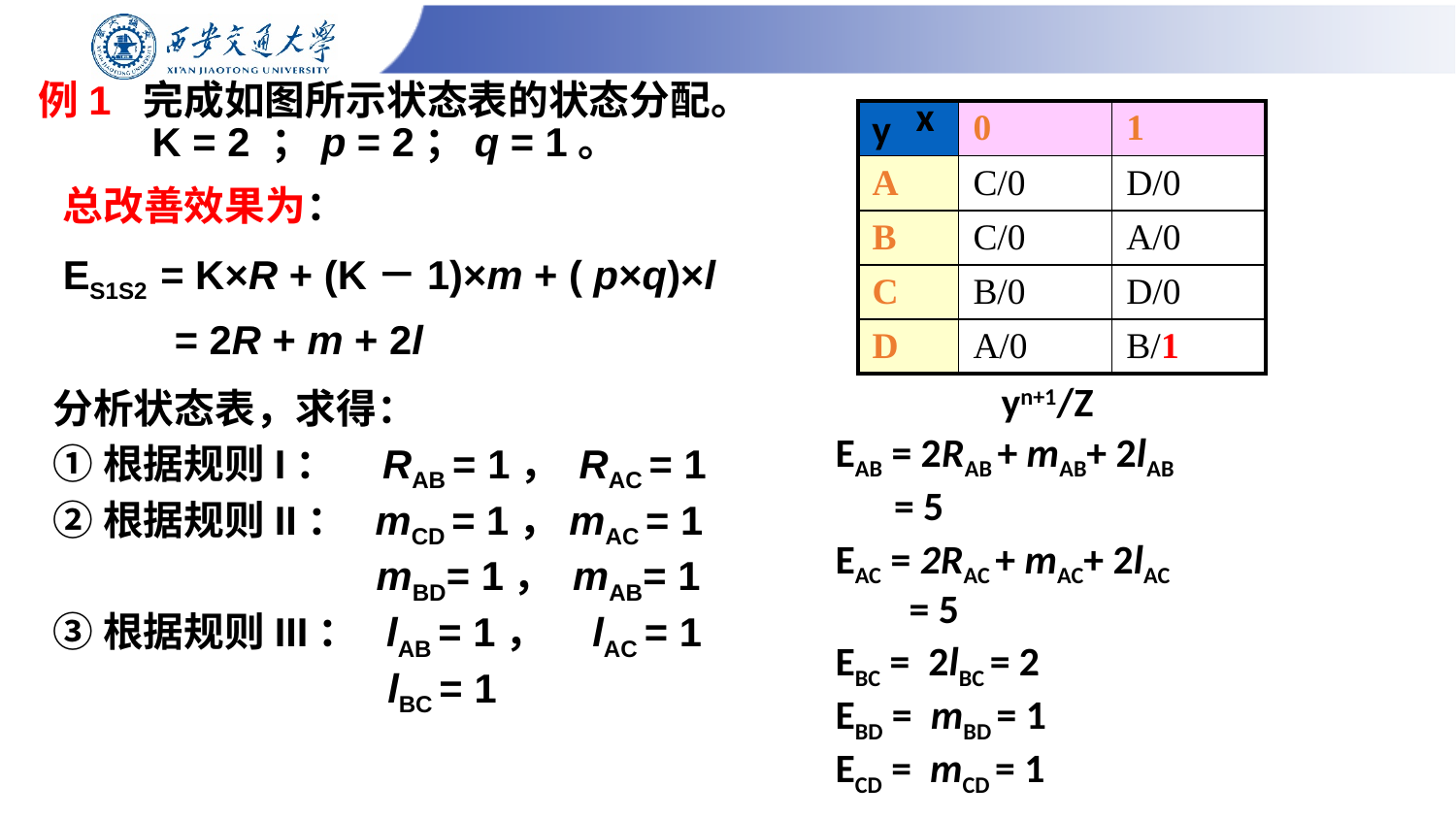

# 例1  完成如图所示状态表的状态分配。
x
y
|  | 0 | 1 |
| --- | --- | --- |
| A | C/0 | D/0 |
| B | C/0 | A/0 |
| C | B/0 | D/0 |
| D | A/0 | B/1 |
        K = 2 ；p = 2；q = 1。
总改善效果为：
ES1S2  = K×R + (K－1)×m + ( p×q)×l
          = 2R + m + 2l
yn+1/Z
分析状态表，求得：
①根据规则I：    RAB = 1， RAC = 1
②根据规则II：  mCD = 1，mAC = 1
                             mBD= 1， mAB= 1
③根据规则III：  lAB = 1，    lAC = 1
                              lBC = 1
EAB = 2RAB + mAB+ 2lAB
           = 5
EAC = 2RAC + mAC+ 2lAC
        = 5
EBC =  2lBC = 2
EBD =  mBD = 1
ECD =  mCD = 1